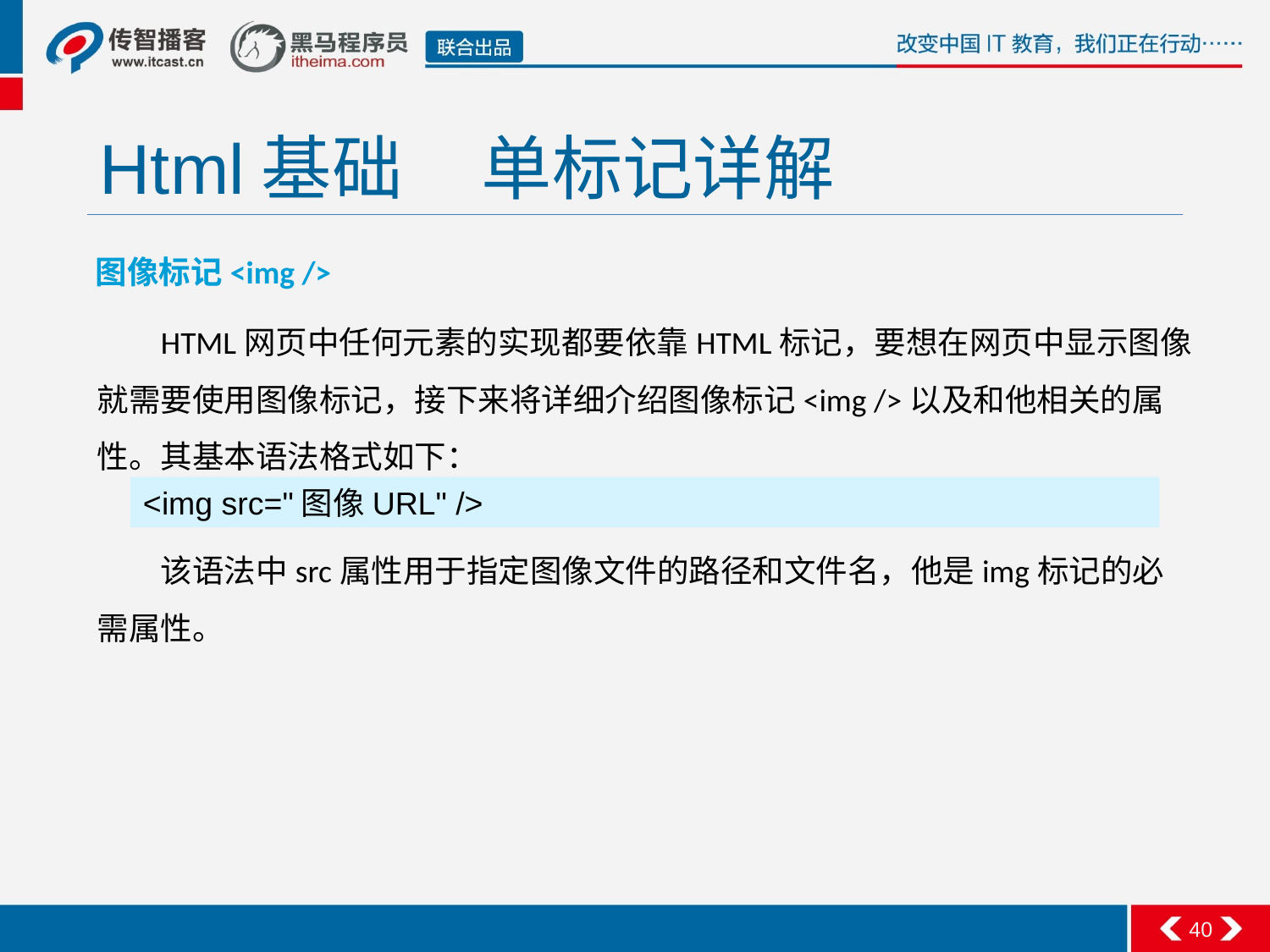

# Html基础     单标记详解
图像标记<img />
HTML网页中任何元素的实现都要依靠HTML标记，要想在网页中显示图像就需要使用图像标记，接下来将详细介绍图像标记<img />以及和他相关的属性。其基本语法格式如下：

该语法中src属性用于指定图像文件的路径和文件名，他是img标记的必需属性。
<img src="图像URL" />
40